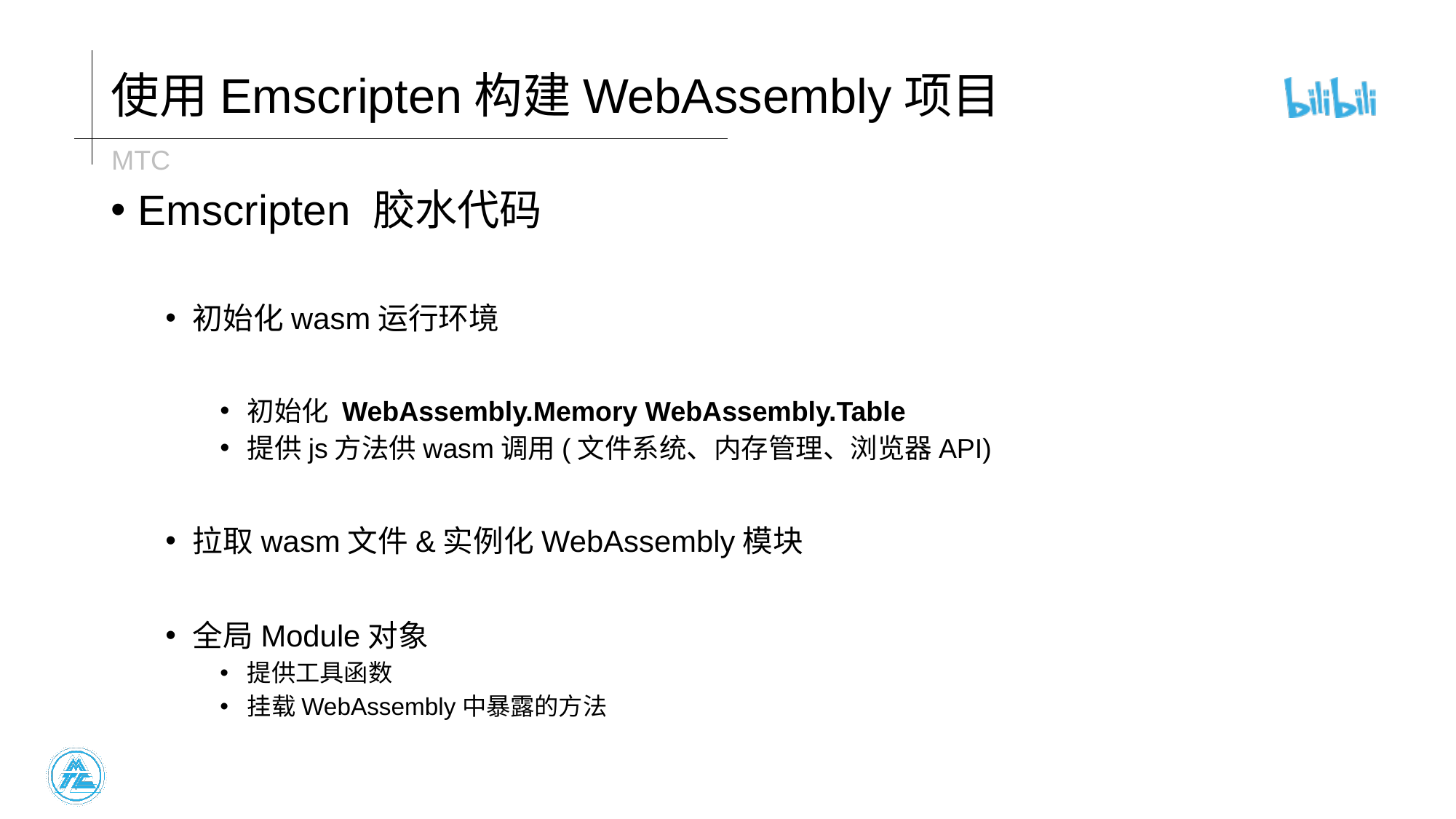

# 使用Emscripten构建WebAssembly项目
Emscripten 胶水代码

初始化wasm运行环境

初始化 WebAssembly.Memory WebAssembly.Table
提供js方法供wasm调用(文件系统、内存管理、浏览器API)

拉取wasm文件&实例化WebAssembly模块

全局Module对象
提供工具函数
挂载WebAssembly中暴露的方法